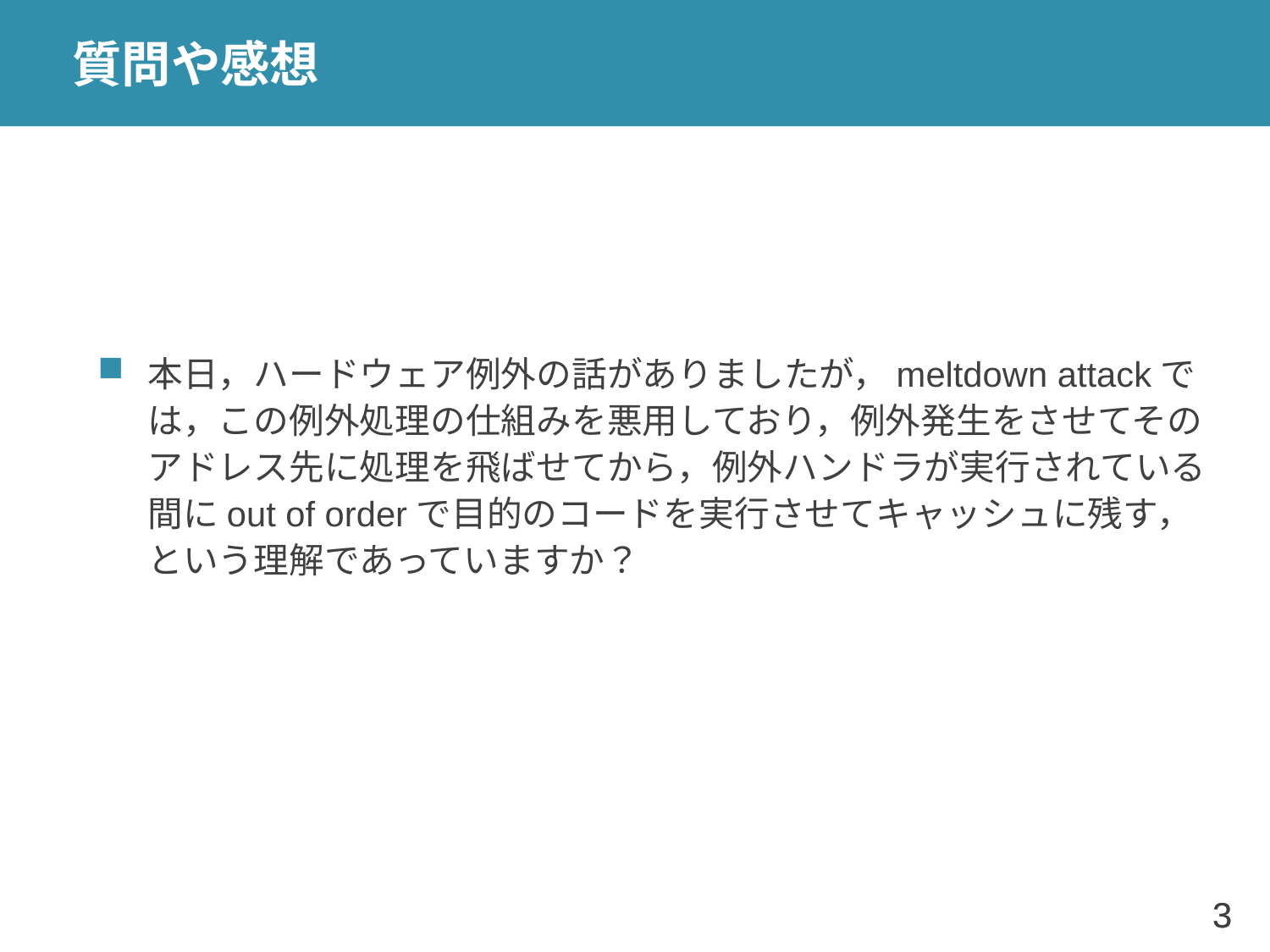

# 質問や感想
本日，ハードウェア例外の話がありましたが，meltdown attackでは，この例外処理の仕組みを悪用しており，例外発生をさせてそのアドレス先に処理を飛ばせてから，例外ハンドラが実行されている間にout of orderで目的のコードを実行させてキャッシュに残す，という理解であっていますか？